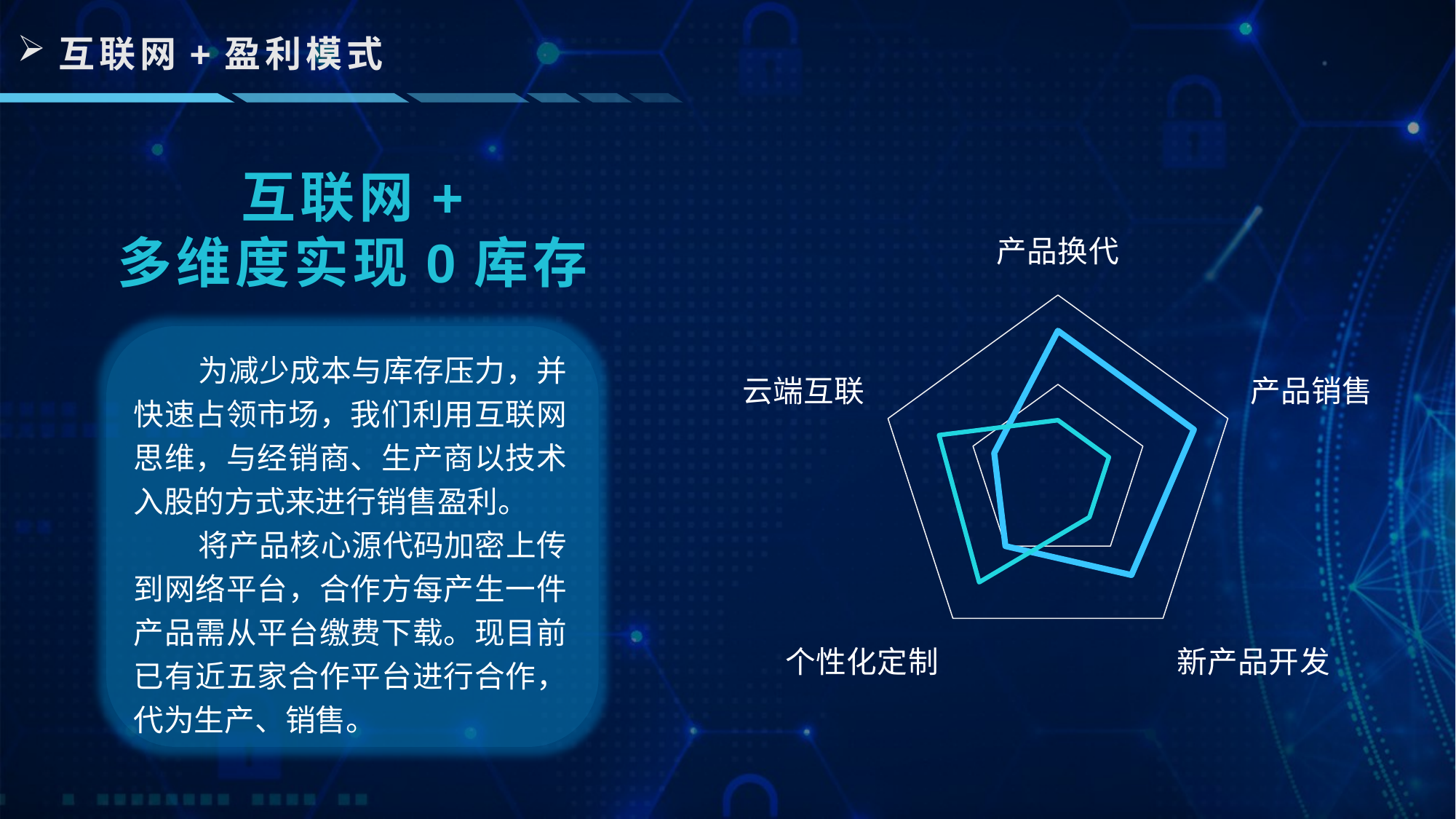

互联网+盈利模式

互联网+
多维度实现0库存

### Chart

| Category | 系列 1 | 系列 2 |
|---|---|---|
| 产品换代 | 32.0 | 12.0 |
| 产品销售 | 32.0 | 12.0 |
| 新产品开发 | 28.0 | 12.0 |
| 个性化定制 | 20.0 | 30.0 |
| 云端互联 | 15.0 | 28.0 |
为减少成本与库存压力，并快速占领市场，我们利用互联网思维，与经销商、生产商以技术入股的方式来进行销售盈利。
将产品核心源代码加密上传到网络平台，合作方每产生一件产品需从平台缴费下载。现目前已有近五家合作平台进行合作，代为生产、销售。